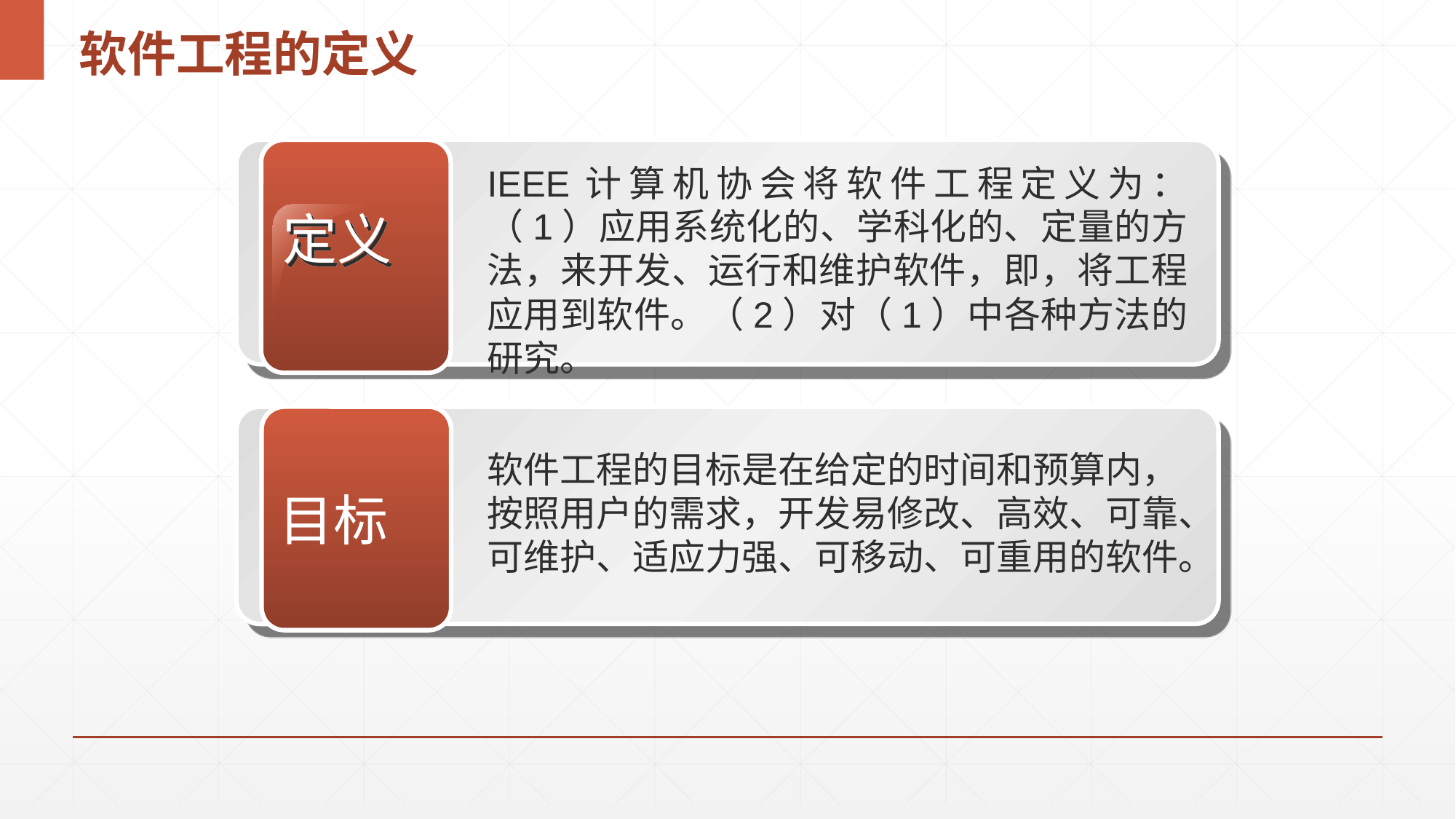

# 软件工程的定义

定义

IEEE计算机协会将软件工程定义为：（1）应用系统化的、学科化的、定量的方法，来开发、运行和维护软件，即，将工程应用到软件。（2）对（1）中各种方法的研究。

目标
软件工程的目标是在给定的时间和预算内，按照用户的需求，开发易修改、高效、可靠、可维护、适应力强、可移动、可重用的软件。